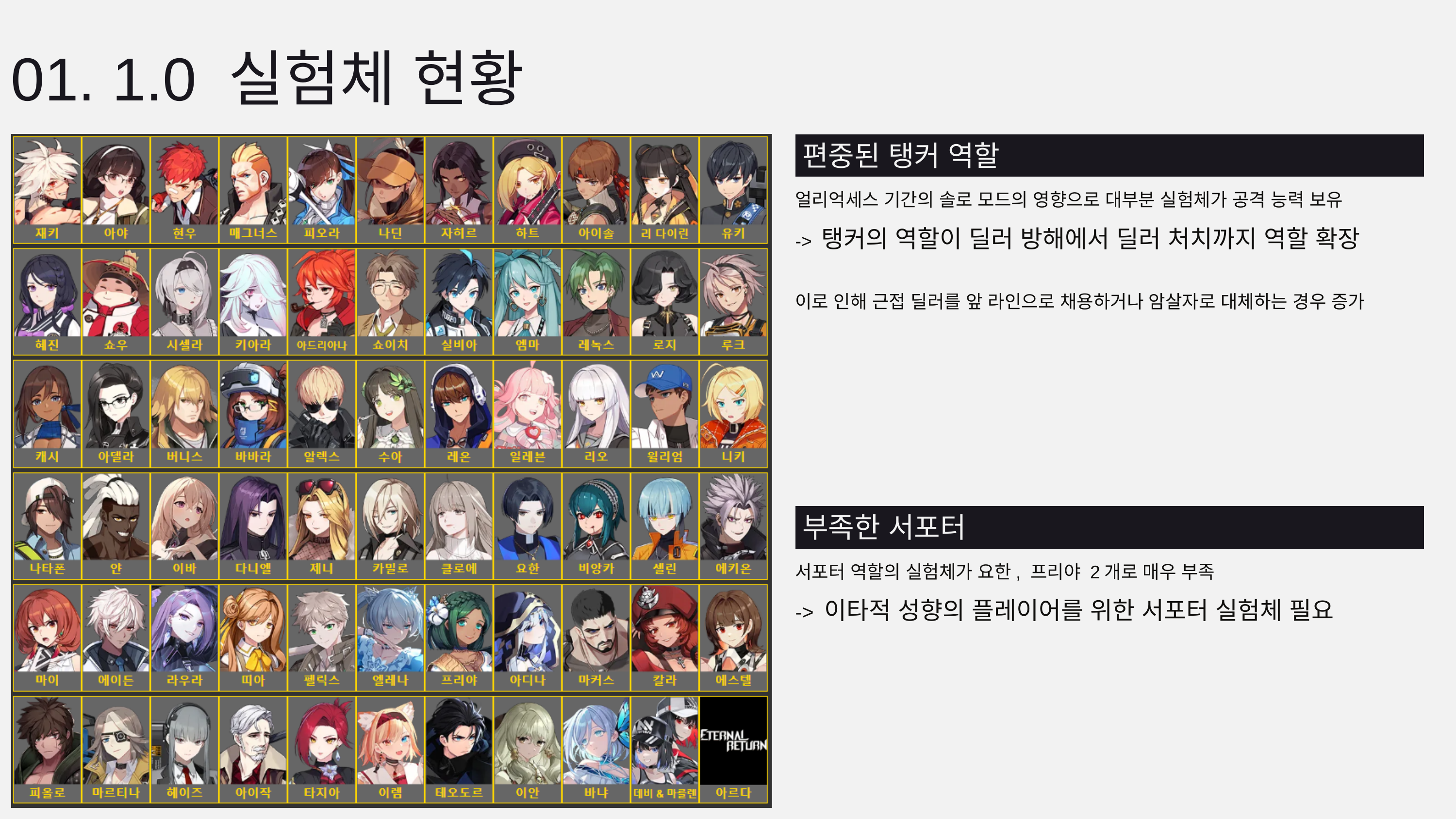

01. 1.0 실험체 현황

편중된 탱커 역할
얼리억세스 기간의 솔로 모드의 영향으로 대부분 실험체가 공격 능력 보유
-> 탱커의 역할이 딜러 방해에서 딜러 처치까지 역할 확장

이로 인해 근접 딜러를 앞 라인으로 채용하거나 암살자로 대체하는 경우 증가
부족한 서포터
서포터 역할의 실험체가 요한, 프리야 2개로 매우 부족
-> 이타적 성향의 플레이어를 위한 서포터 실험체 필요